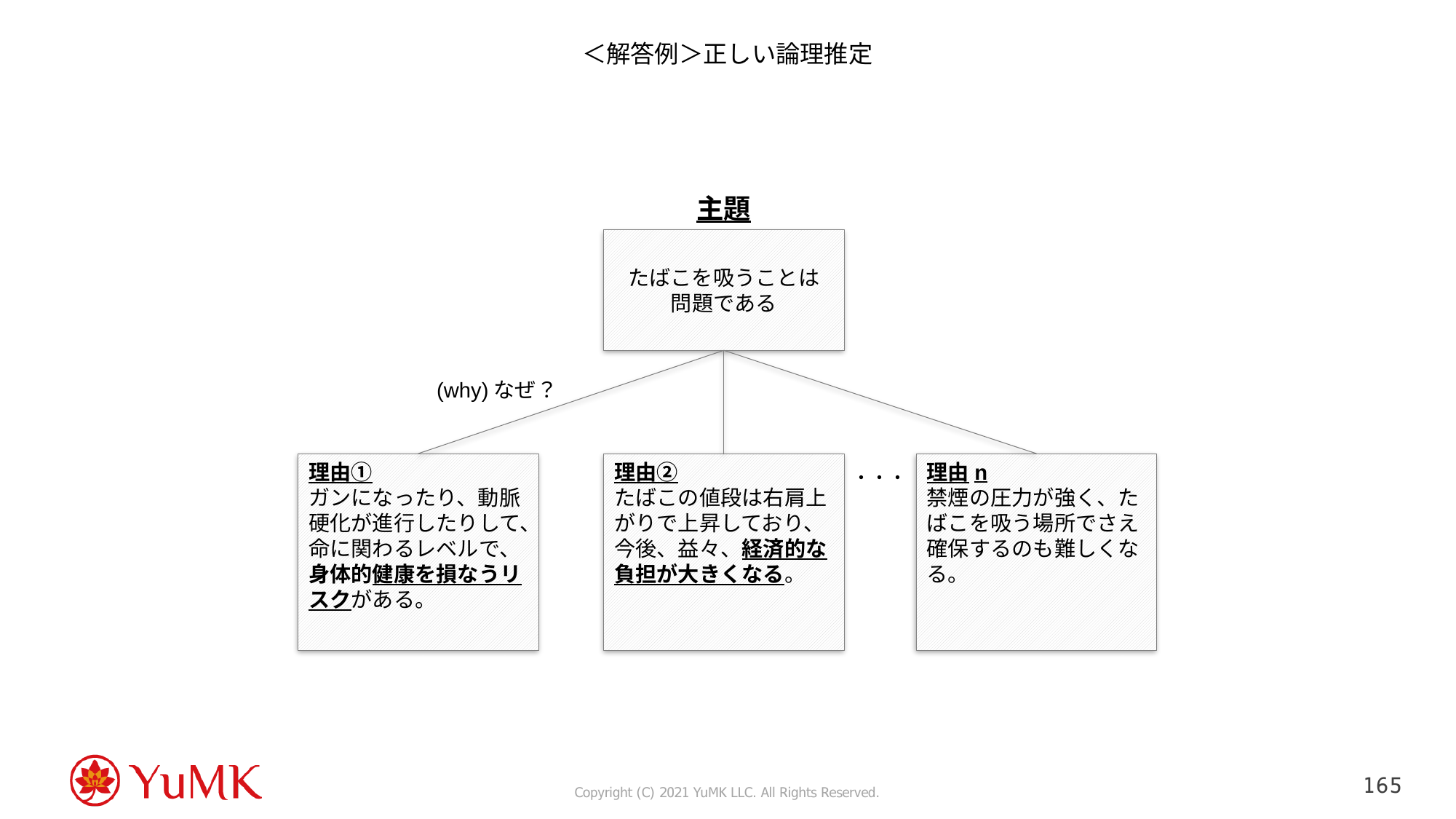

# ＜解答例＞正しい論理推定

主題
たばこを吸うことは
問題である
(why)なぜ？
理由①
ガンになったり、動脈硬化が進行したりして、命に関わるレベルで、身体的健康を損なうリスクがある。
理由②
たばこの値段は右肩上がりで上昇しており、今後、益々、経済的な負担が大きくなる。
理由n
禁煙の圧力が強く、たばこを吸う場所でさえ確保するのも難しくなる。

・・・
165